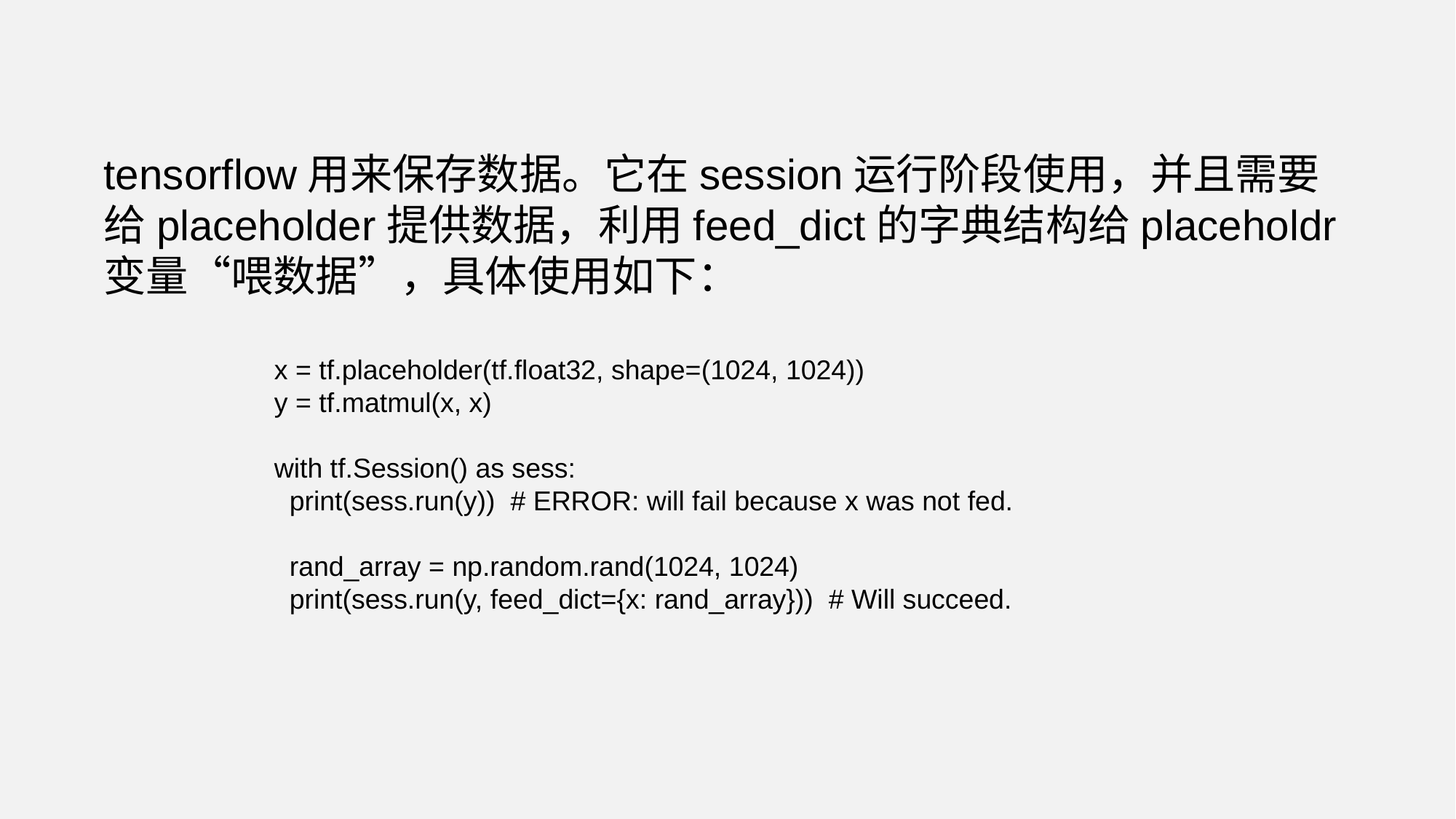

tensorflow用来保存数据。它在session运行阶段使用，并且需要给placeholder提供数据，利用feed_dict的字典结构给placeholdr变量“喂数据”，具体使用如下：
x = tf.placeholder(tf.float32, shape=(1024, 1024))
y = tf.matmul(x, x)

with tf.Session() as sess:
  print(sess.run(y))  # ERROR: will fail because x was not fed.

  rand_array = np.random.rand(1024, 1024)
  print(sess.run(y, feed_dict={x: rand_array}))  # Will succeed.